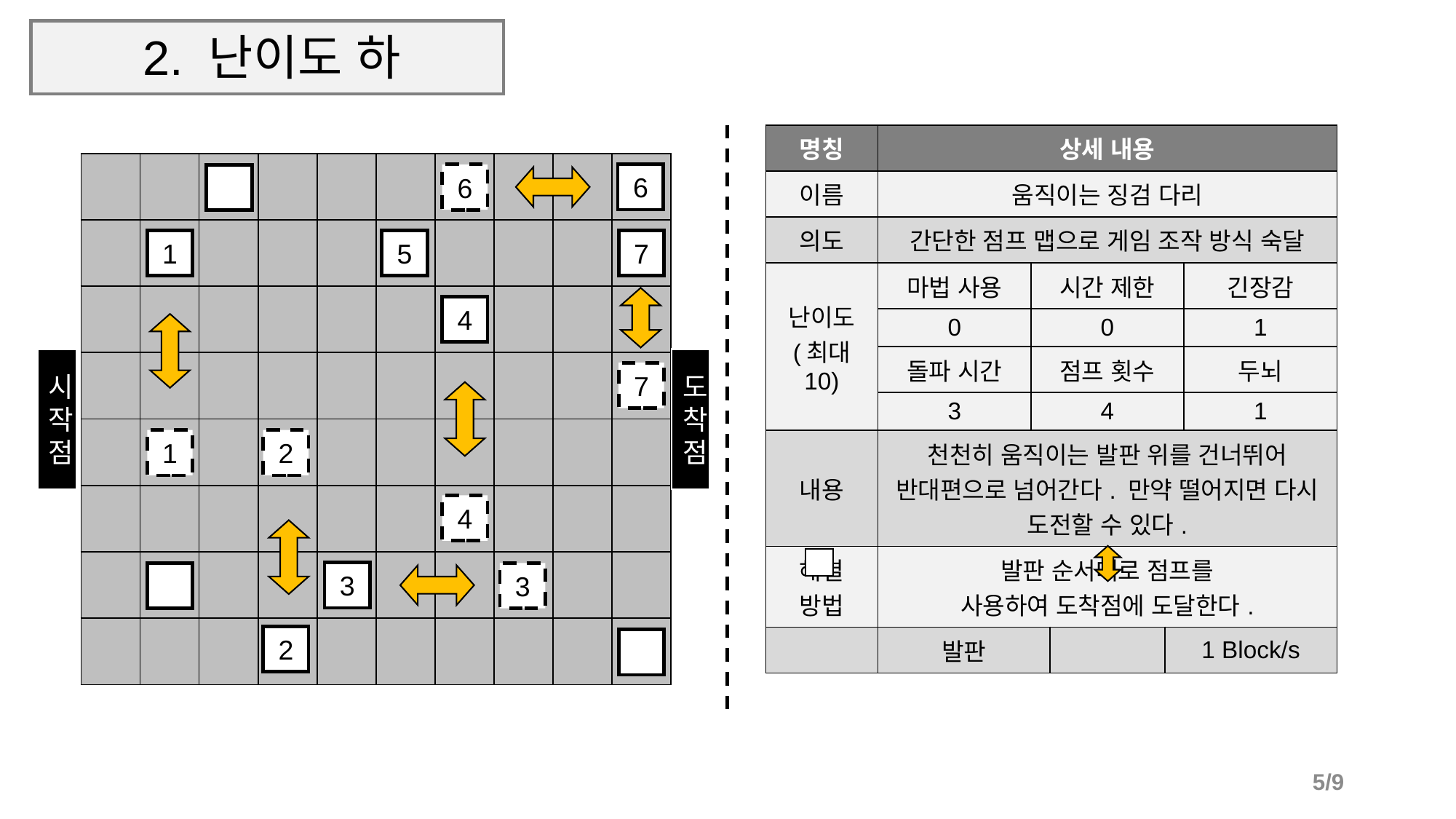

# 2. 난이도 하
| 명칭 | 상세 내용 |  |  |  |  |
| --- | --- | --- | --- | --- | --- |
| 이름 | 움직이는 징검 다리 |  |  |  |  |
| 의도 | 간단한 점프 맵으로 게임 조작 방식 숙달 |  |  |  |  |
| 난이도 (최대 10) | 마법 사용 | 시간 제한 |  |  | 긴장감 |
|  | 0 | 0 |  |  | 1 |
|  | 돌파 시간 | 점프 횟수 |  |  | 두뇌 |
|  | 3 | 4 |  |  | 1 |
| 내용 | 천천히 움직이는 발판 위를 건너뛰어 반대편으로 넘어간다. 만약 떨어지면 다시 도전할 수 있다. |  |  |  |  |
| 해결 방법 | 발판 순서대로 점프를 사용하여 도착점에 도달한다. |  |  |  |  |
|  | 발판 |  |  | 1 Block/s |  |
|  |  |  |  |  |  |  |  |  |  |
| --- | --- | --- | --- | --- | --- | --- | --- | --- | --- |
|  |  |  |  |  |  |  |  |  |  |
|  |  |  |  |  |  |  |  |  |  |
|  |  |  |  |  |  |  |  |  |  |
|  |  |  |  |  |  |  |  |  |  |
|  |  |  |  |  |  |  |  |  |  |
|  |  |  |  |  |  |  |  |  |  |
|  |  |  |  |  |  |  |  |  |  |
6
6

5
7
1
4

시
작
점
도착
점
7

1
2
4

3

3

2

5/9